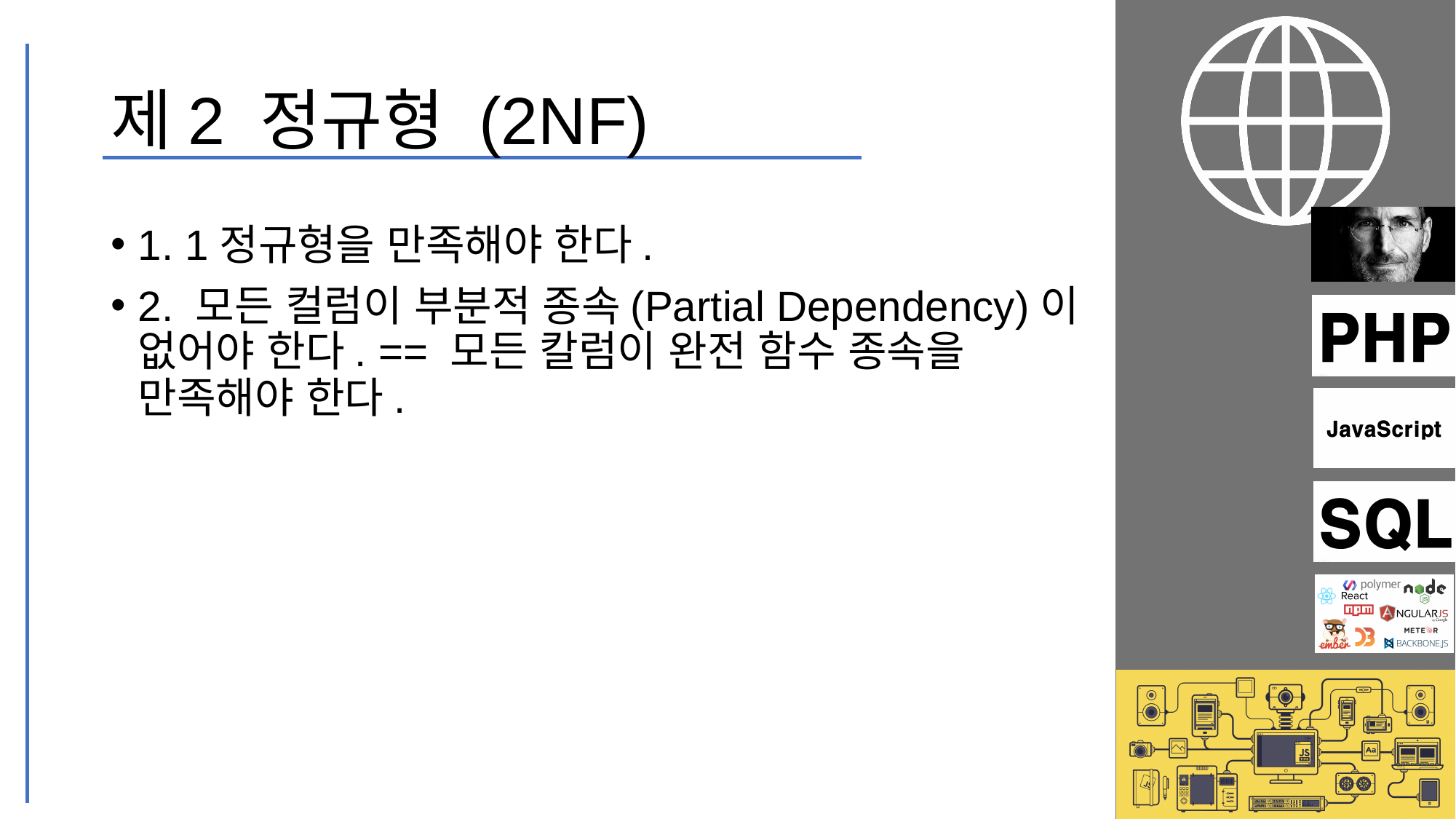

# 제2 정규형 (2NF)
1. 1정규형을 만족해야 한다.
2. 모든 컬럼이 부분적 종속(Partial Dependency)이 없어야 한다. == 모든 칼럼이 완전 함수 종속을 만족해야 한다.